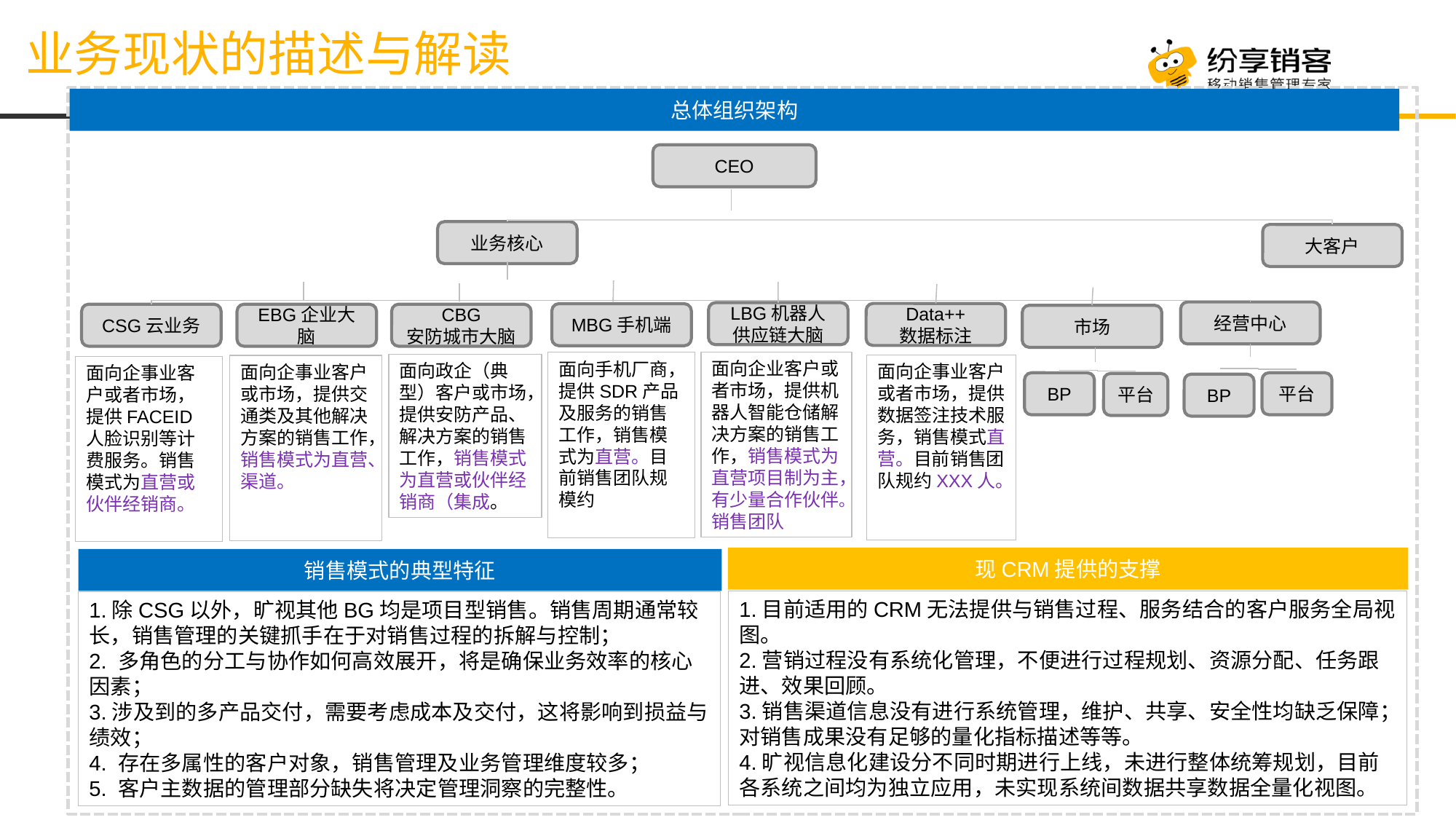

业务现状的描述与解读

总体组织架构
CEO
业务核心
大客户
经营中心
LBG机器人
供应链大脑
Data++
数据标注
MBG手机端
CSG云业务
EBG企业大脑
CBG
安防城市大脑
市场
面向企业客户或者市场，提供机器人智能仓储解决方案的销售工作，销售模式为直营项目制为主，有少量合作伙伴。
销售团队
面向手机厂商，提供SDR产品及服务的销售工作，销售模式为直营。目前销售团队规模约

面向政企（典型）客户或市场，提供安防产品、解决方案的销售工作，销售模式为直营或伙伴经销商（集成。
面向企事业客户或者市场，提供数据签注技术服务，销售模式直营。目前销售团队规约XXX人。

面向企事业客户或市场，提供交通类及其他解决方案的销售工作，销售模式为直营、渠道。

面向企事业客户或者市场，提供FACEID人脸识别等计费服务。销售模式为直营或伙伴经销商。

平台
BP
平台
BP
现CRM提供的支撑
销售模式的典型特征
1.目前适用的CRM无法提供与销售过程、服务结合的客户服务全局视图。
2.营销过程没有系统化管理，不便进行过程规划、资源分配、任务跟进、效果回顾。
3.销售渠道信息没有进行系统管理，维护、共享、安全性均缺乏保障；对销售成果没有足够的量化指标描述等等。
4.旷视信息化建设分不同时期进行上线，未进行整体统筹规划，目前各系统之间均为独立应用，未实现系统间数据共享数据全量化视图。
1.除CSG以外，旷视其他BG均是项目型销售。销售周期通常较长，销售管理的关键抓手在于对销售过程的拆解与控制；
2. 多角色的分工与协作如何高效展开，将是确保业务效率的核心因素；
3.涉及到的多产品交付，需要考虑成本及交付，这将影响到损益与绩效；
4. 存在多属性的客户对象，销售管理及业务管理维度较多；
5. 客户主数据的管理部分缺失将决定管理洞察的完整性。